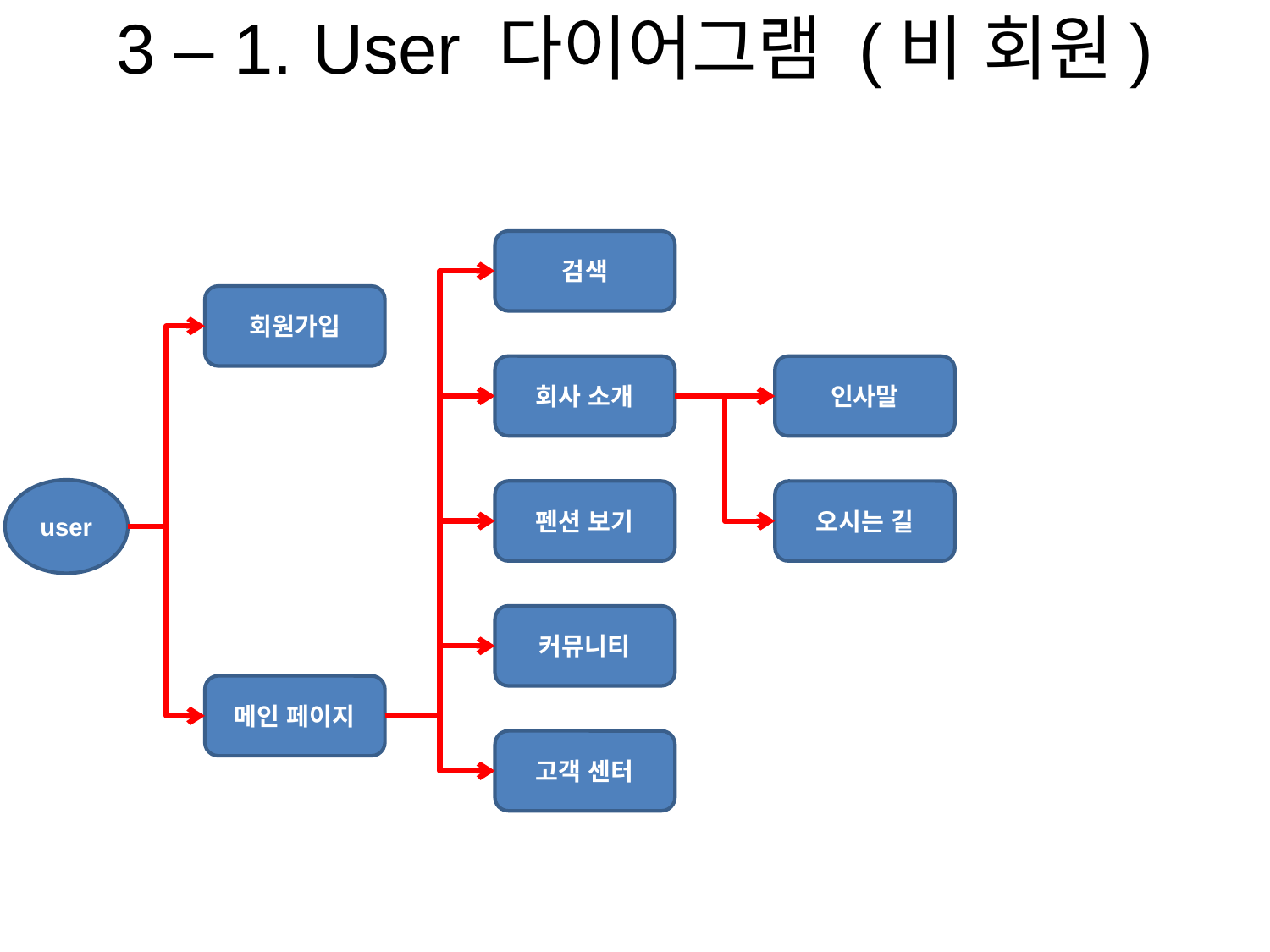

# 3 – 1. User 다이어그램 (비 회원)

검색
회원가입
회사 소개
인사말
user
펜션 보기
오시는 길
커뮤니티
메인 페이지
고객 센터